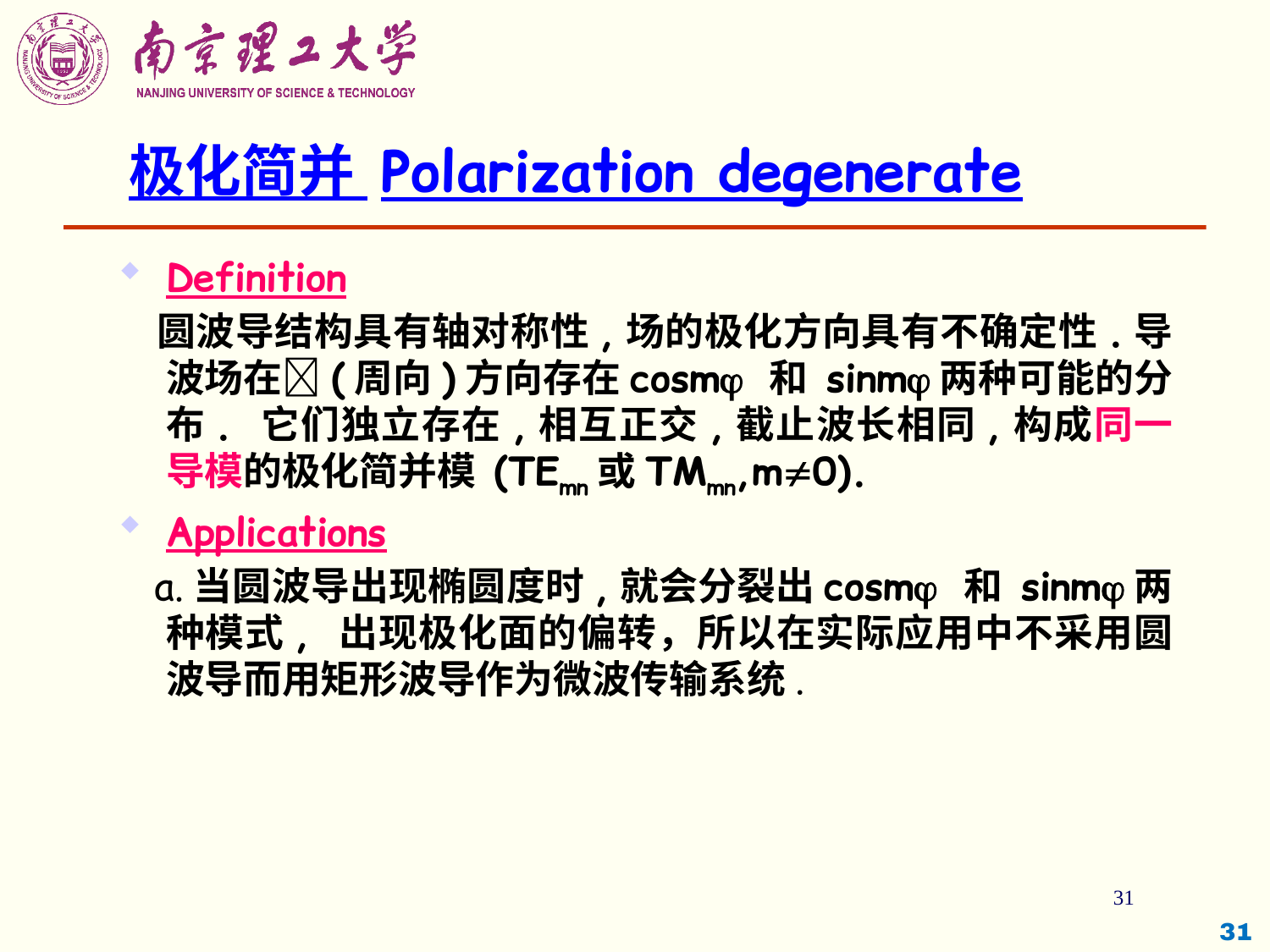

极化简并 Polarization degenerate

Definition
   圆波导结构具有轴对称性,场的极化方向具有不确定性.导波场在ϕ(周向)方向存在cosmϕ 和 sinmϕ两种可能的分布. 它们独立存在,相互正交,截止波长相同,构成同一导模的极化简并模 (TEmn或TMmn,m≠0).
Applications
   a.当圆波导出现椭圆度时,就会分裂出cosmϕ 和 sinmϕ两种模式, 出现极化面的偏转，所以在实际应用中不采用圆波导而用矩形波导作为微波传输系统.

31